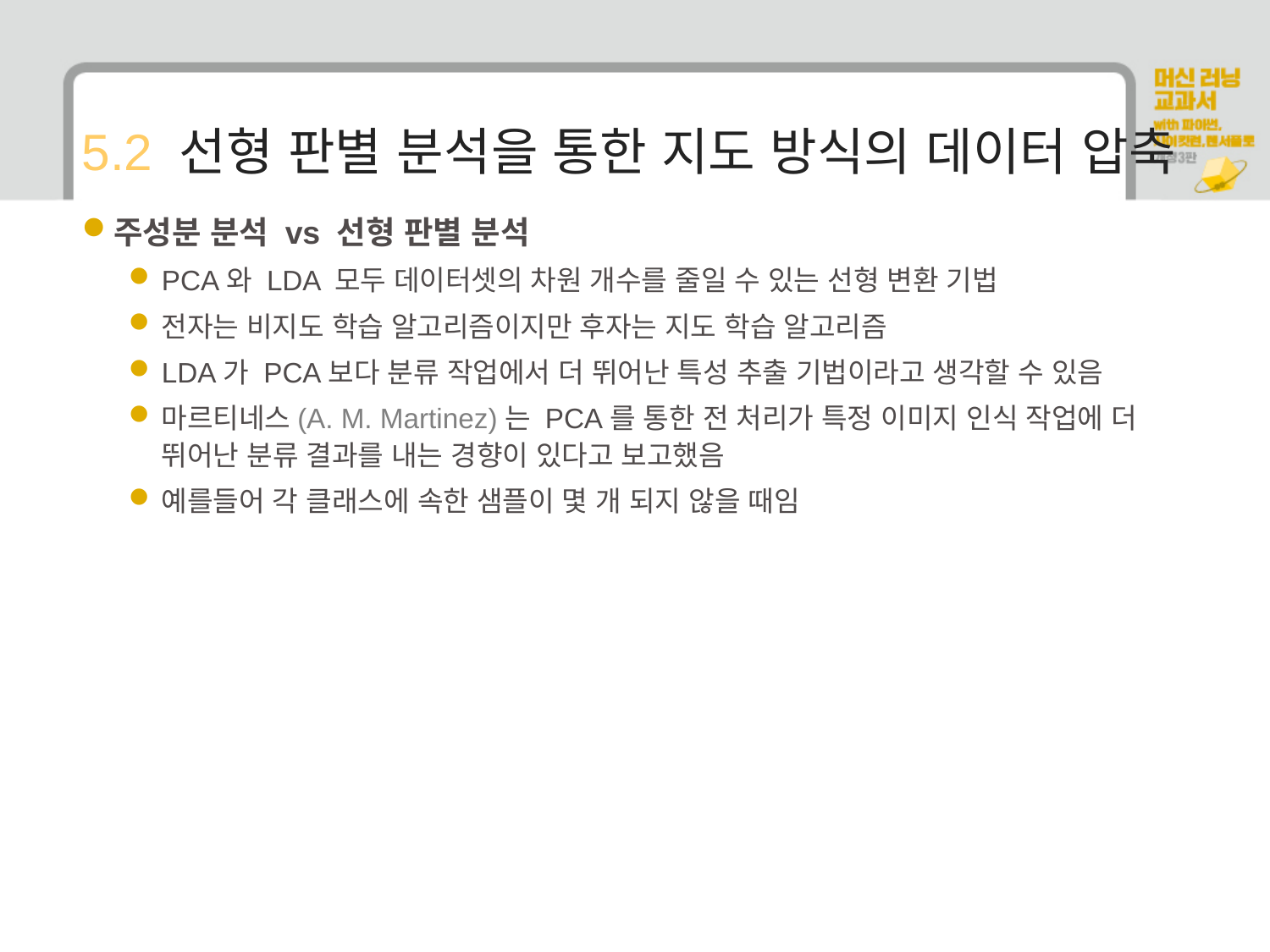

# 5.2 선형 판별 분석을 통한 지도 방식의 데이터 압축
주성분 분석 vs 선형 판별 분석
PCA와 LDA 모두 데이터셋의 차원 개수를 줄일 수 있는 선형 변환 기법
전자는 비지도 학습 알고리즘이지만 후자는 지도 학습 알고리즘
LDA가 PCA보다 분류 작업에서 더 뛰어난 특성 추출 기법이라고 생각할 수 있음
마르티네스(A. M. Martinez)는 PCA를 통한 전 처리가 특정 이미지 인식 작업에 더 뛰어난 분류 결과를 내는 경향이 있다고 보고했음
예를들어 각 클래스에 속한 샘플이 몇 개 되지 않을 때임